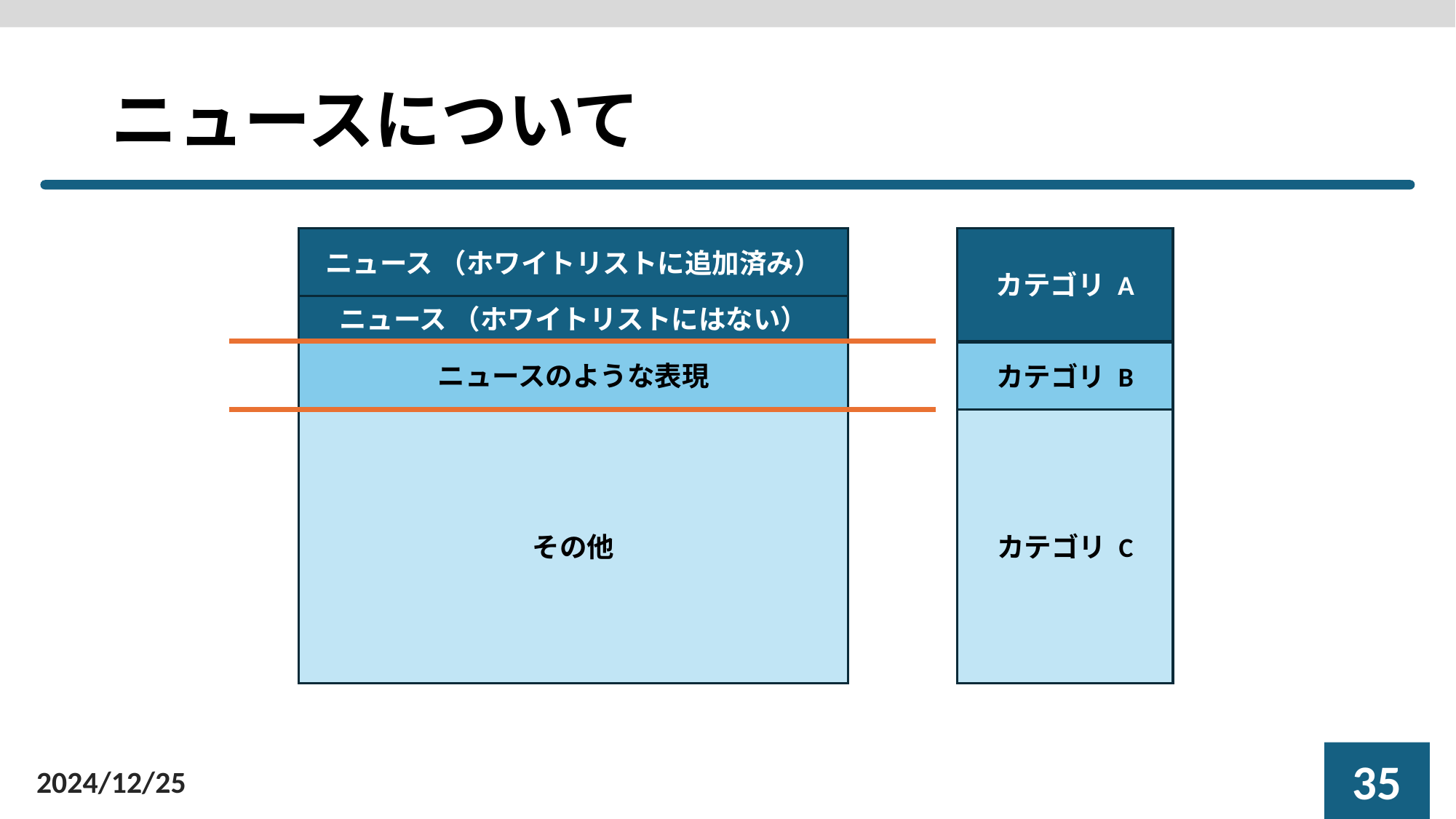

# ニュースについて

カテゴリ A
ニュース （ホワイトリストに追加済み）
ニュース （ホワイトリストにはない）
ニュースのような表現
カテゴリ B
カテゴリ C
その他
35
2024/12/25